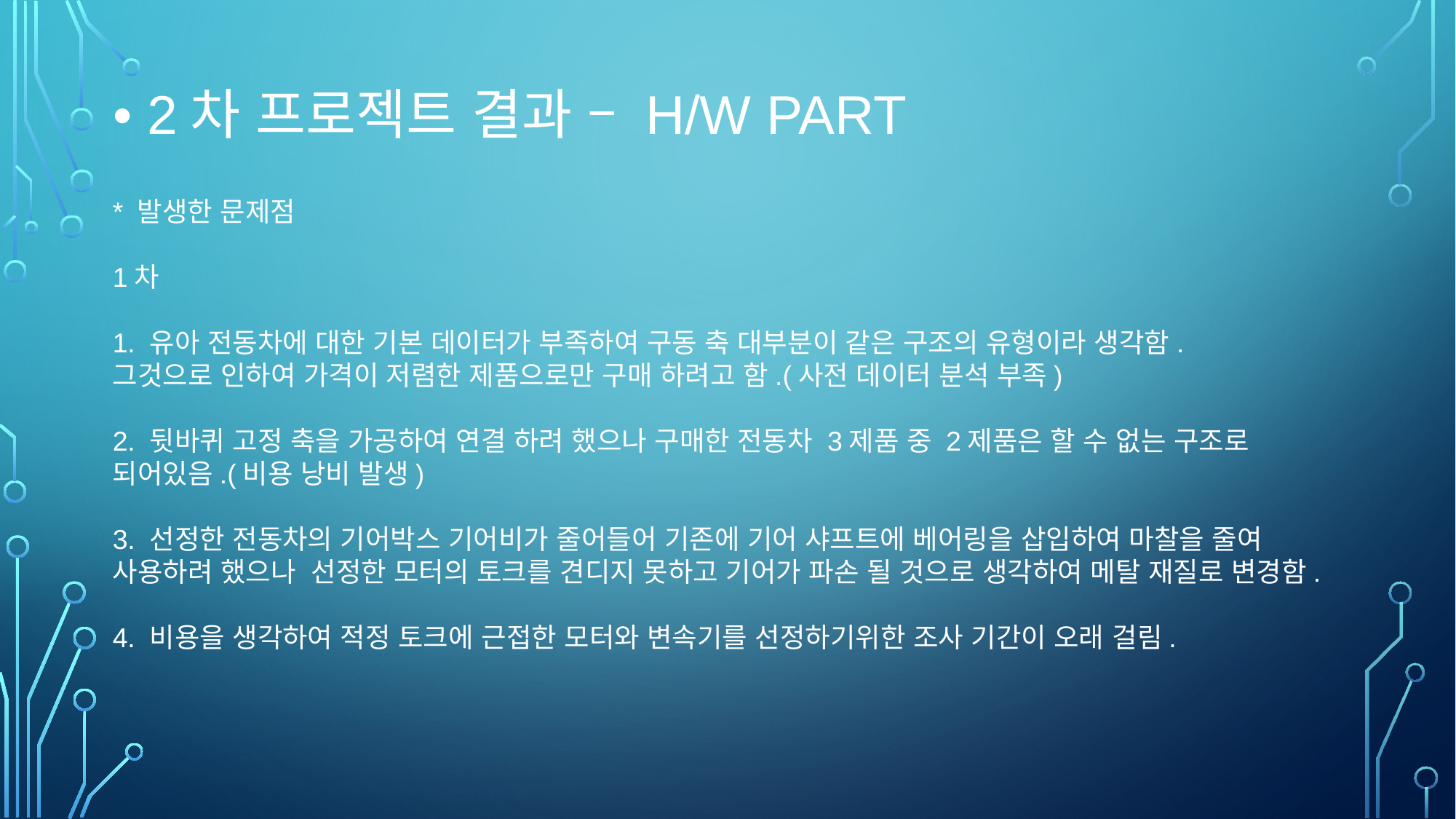

# • 2차 프로젝트 결과 – H/W part
* 발생한 문제점

1차

1. 유아 전동차에 대한 기본 데이터가 부족하여 구동 축 대부분이 같은 구조의 유형이라 생각함.
그것으로 인하여 가격이 저렴한 제품으로만 구매 하려고 함.(사전 데이터 분석 부족)

2. 뒷바퀴 고정 축을 가공하여 연결 하려 했으나 구매한 전동차 3제품 중 2제품은 할 수 없는 구조로 되어있음.(비용 낭비 발생)

3. 선정한 전동차의 기어박스 기어비가 줄어들어 기존에 기어 샤프트에 베어링을 삽입하여 마찰을 줄여 사용하려 했으나  선정한 모터의 토크를 견디지 못하고 기어가 파손 될 것으로 생각하여 메탈 재질로 변경함.

4. 비용을 생각하여 적정 토크에 근접한 모터와 변속기를 선정하기위한 조사 기간이 오래 걸림.